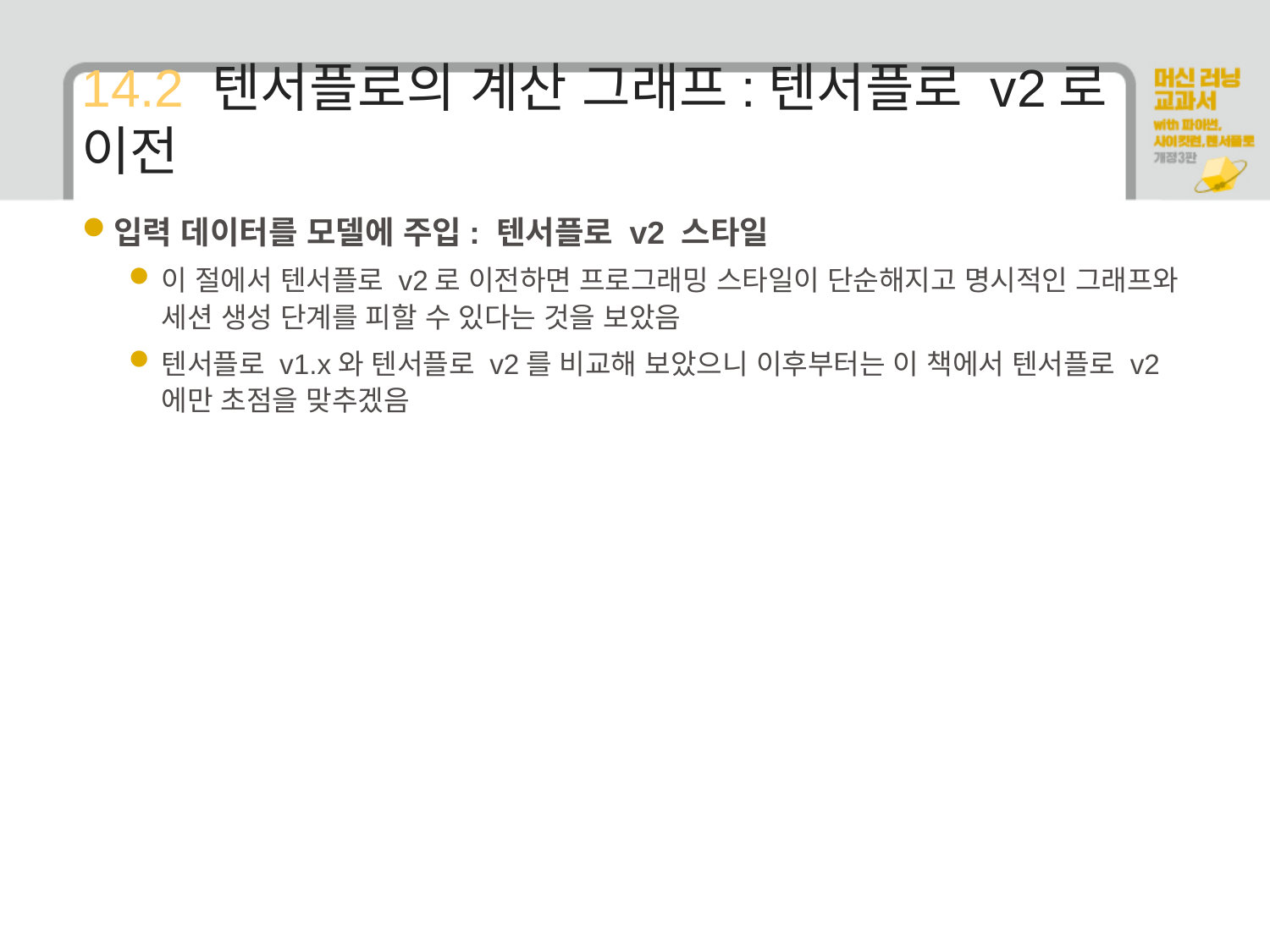

# 14.2 텐서플로의 계산 그래프:텐서플로 v2로 이전
입력 데이터를 모델에 주입: 텐서플로 v2 스타일
이 절에서 텐서플로 v2로 이전하면 프로그래밍 스타일이 단순해지고 명시적인 그래프와 세션 생성 단계를 피할 수 있다는 것을 보았음
텐서플로 v1.x와 텐서플로 v2를 비교해 보았으니 이후부터는 이 책에서 텐서플로 v2에만 초점을 맞추겠음